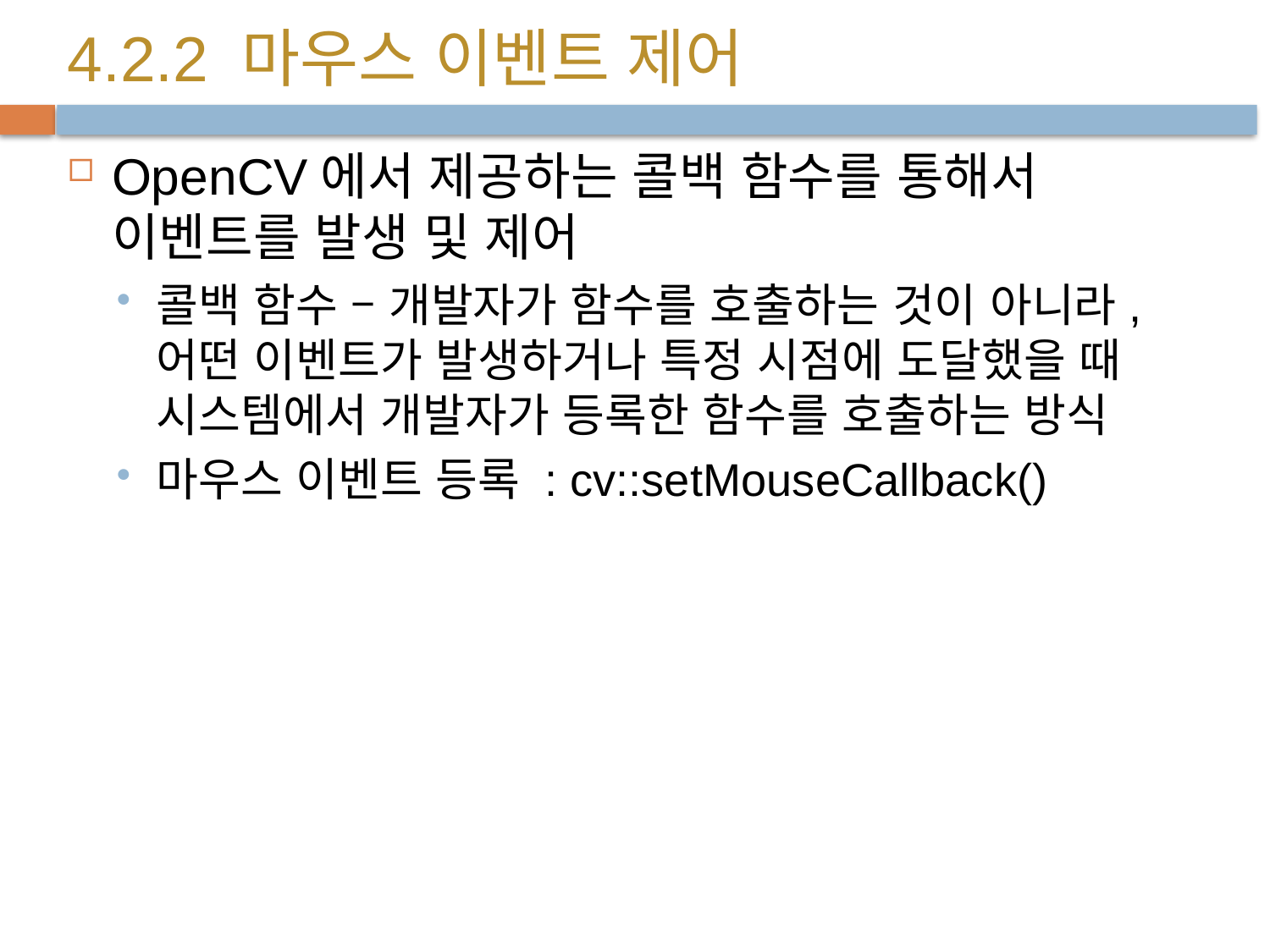

# 4.2.2 마우스 이벤트 제어
OpenCV에서 제공하는 콜백 함수를 통해서 이벤트를 발생 및 제어
콜백 함수 – 개발자가 함수를 호출하는 것이 아니라, 어떤 이벤트가 발생하거나 특정 시점에 도달했을 때 시스템에서 개발자가 등록한 함수를 호출하는 방식
마우스 이벤트 등록 : cv::setMouseCallback()